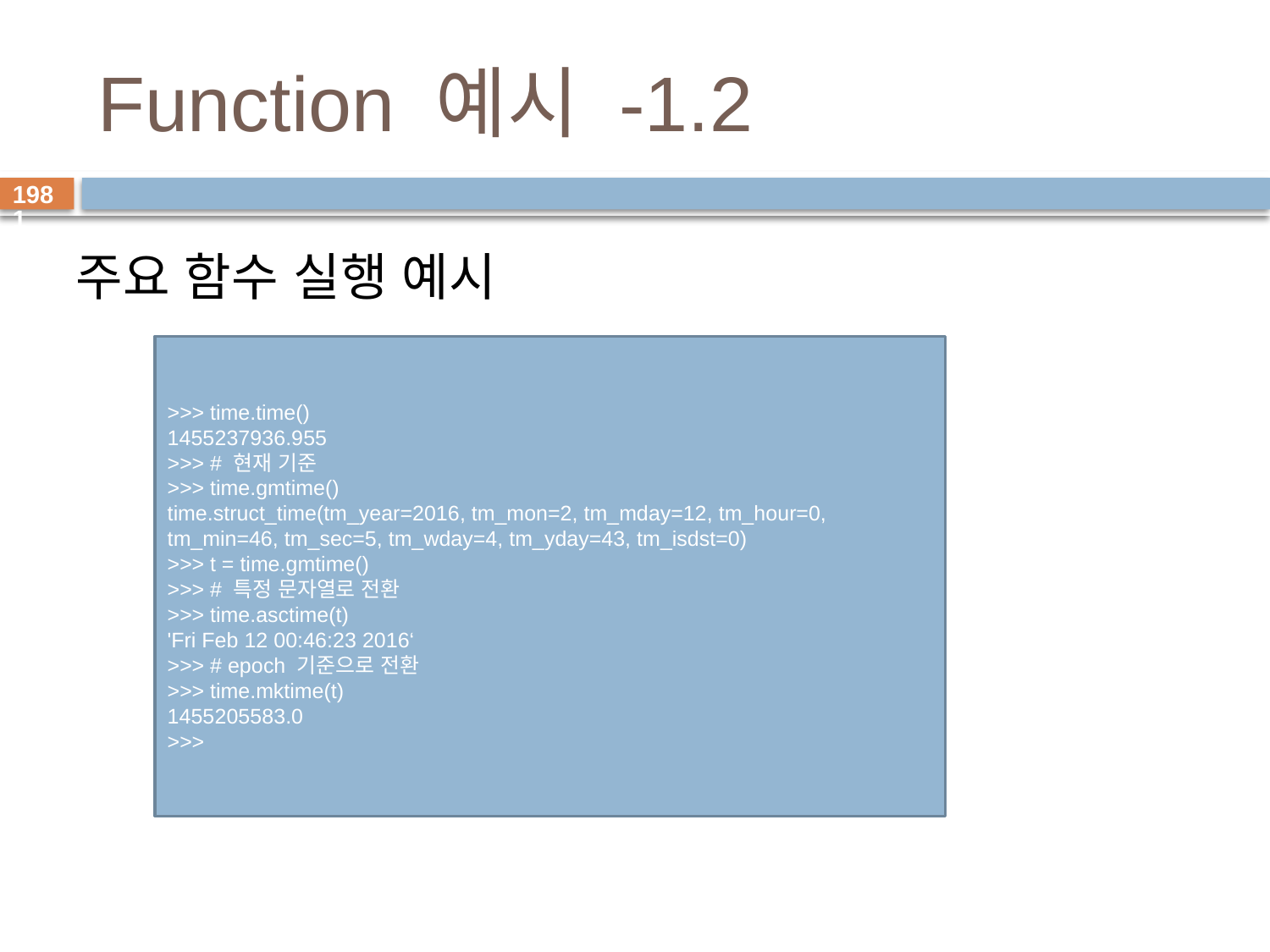

# Function 예시 -1.2
1981
주요 함수 실행 예시
>>> time.time()
1455237936.955
>>> # 현재 기준
>>> time.gmtime()
time.struct_time(tm_year=2016, tm_mon=2, tm_mday=12, tm_hour=0, tm_min=46, tm_sec=5, tm_wday=4, tm_yday=43, tm_isdst=0)
>>> t = time.gmtime()
>>> # 특정 문자열로 전환
>>> time.asctime(t)
'Fri Feb 12 00:46:23 2016‘
>>> # epoch 기준으로 전환
>>> time.mktime(t)
1455205583.0
>>>